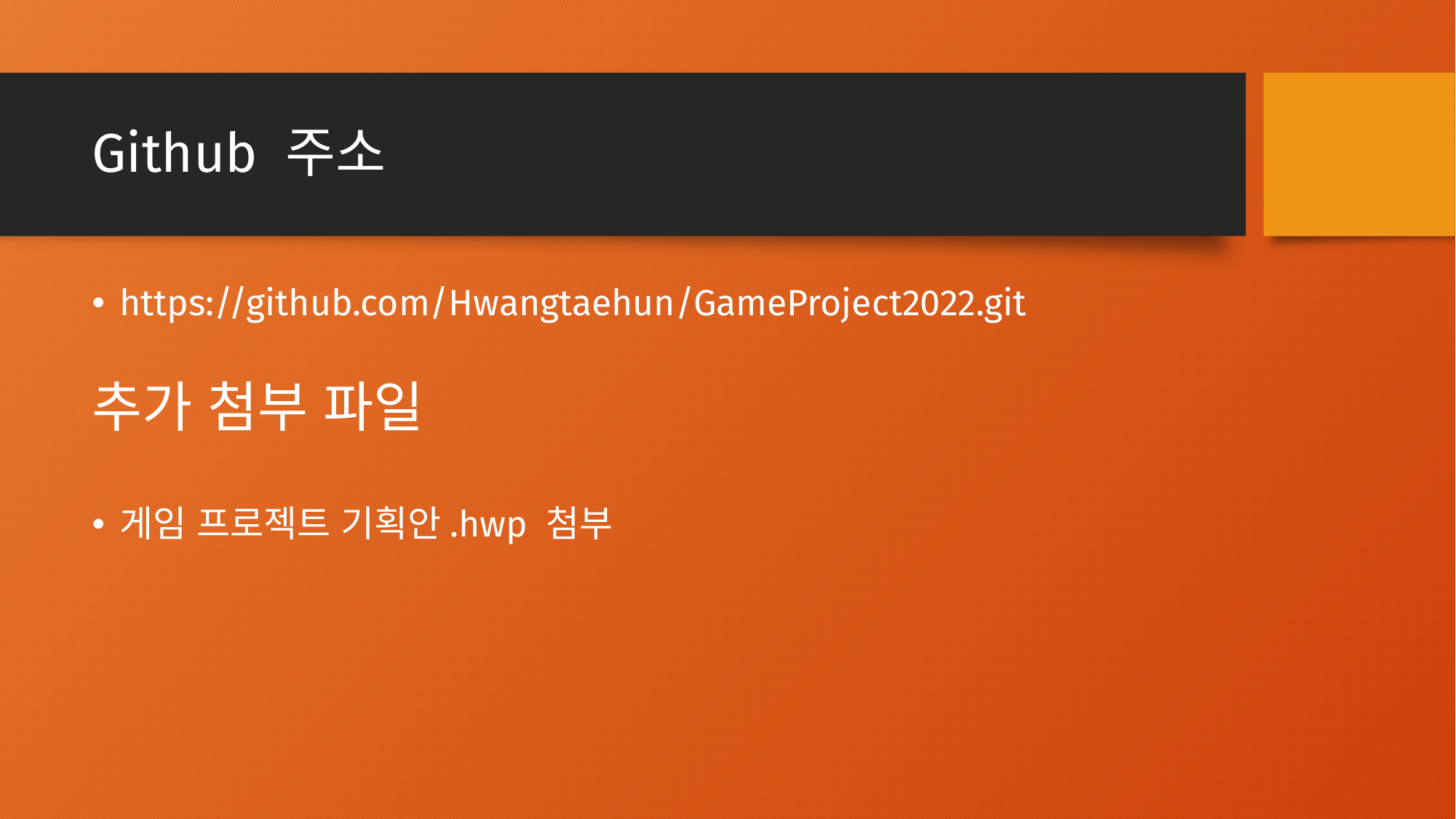

# Github 주소
https://github.com/Hwangtaehun/GameProject2022.git
추가 첨부 파일
게임 프로젝트 기획안.hwp 첨부